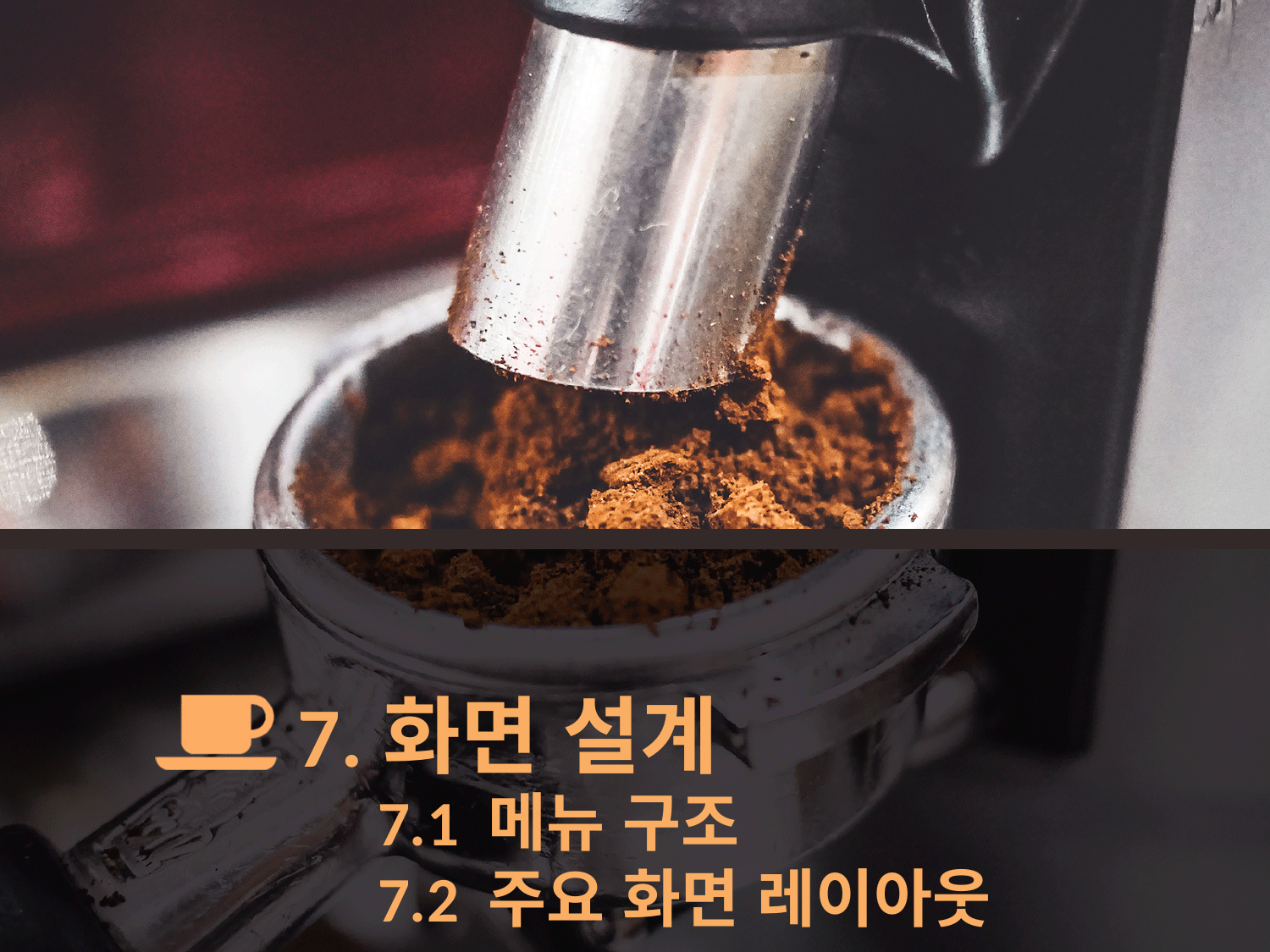

7.화면 설계
7.1 메뉴 구조
7.2 주요 화면 레이아웃